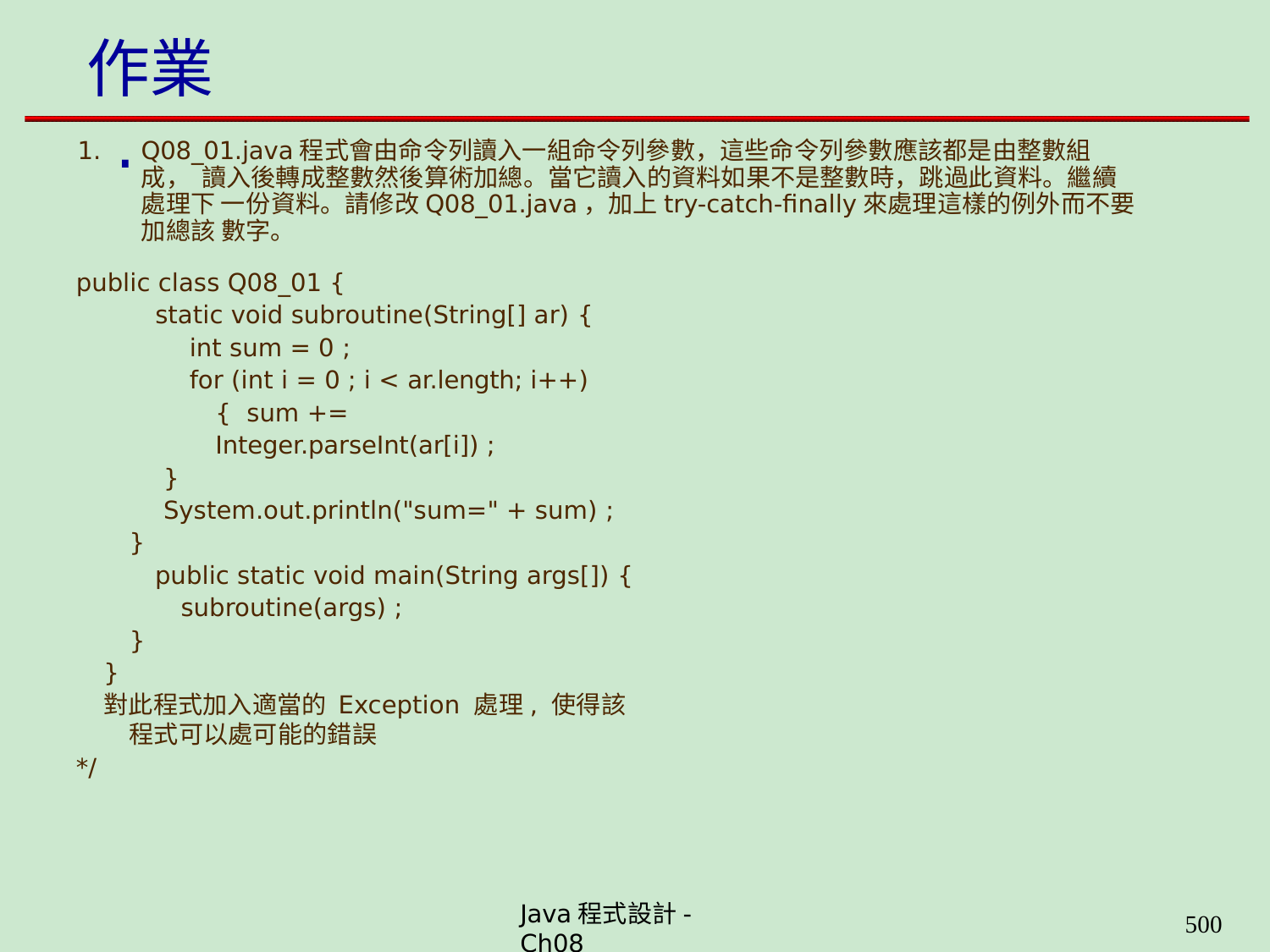

# 作業 .
1.	Q08_01.java程式會由命令列讀入一組命令列參數，這些命令列參數應該都是由整數組成，  讀入後轉成整數然後算術加總。當它讀入的資料如果不是整數時，跳過此資料。繼續處理下 一份資料。請修改Q08_01.java，加上try-catch-finally來處理這樣的例外而不要加總該 數字。

public class Q08_01 {
static void subroutine(String[] ar) {  int sum = 0 ;
for (int i = 0 ; i < ar.length; i++) {  sum += Integer.parseInt(ar[i]) ;
}
System.out.println("sum=" + sum) ;
}
public static void main(String args[]) {  subroutine(args) ;
}
}
對此程式加入適當的 Exception 處理, 使得該程式可以處可能的錯誤
*/
Java程式設計-Ch08
500